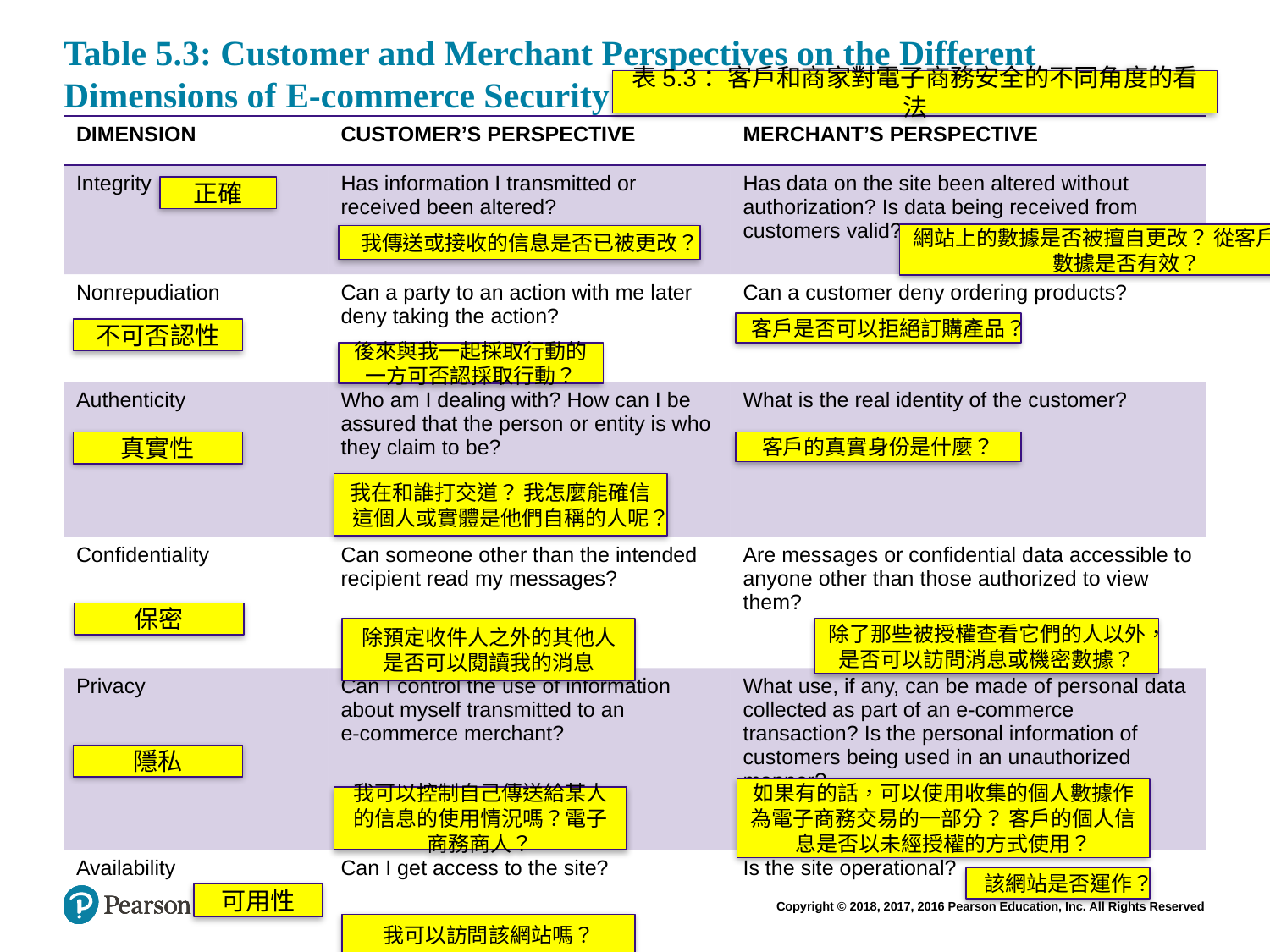

# Table 5.3: Customer and Merchant Perspectives on the Different Dimensions of E-commerce Security
表5.3：客戶和商家對電子商務安全的不同角度的看法
| DIMENSION | CUSTOMER’S PERSPECTIVE | MERCHANT’S PERSPECTIVE |
| --- | --- | --- |
| Integrity | Has information I transmitted or received been altered? | Has data on the site been altered without authorization? Is data being received from customers valid? |
| Nonrepudiation | Can a party to an action with me later deny taking the action? | Can a customer deny ordering products? |
| Authenticity | Who am I dealing with? How can I be assured that the person or entity is who they claim to be? | What is the real identity of the customer? |
| Confidentiality | Can someone other than the intended recipient read my messages? | Are messages or confidential data accessible to anyone other than those authorized to view them? |
| Privacy | Can I control the use of information about myself transmitted to an e-commerce merchant? | What use, if any, can be made of personal data collected as part of an e-commerce transaction? Is the personal information of customers being used in an unauthorized manner? |
| Availability | Can I get access to the site? | Is the site operational? |
正確
網站上的數據是否被擅自更改？ 從客戶收到的數據是否有效？
我傳送或接收的信息是否已被更改？
客戶是否可以拒絕訂購產品？
不可否認性
後來與我一起採取行動的一方可否認採取行動？
真實性
客戶的真實身份是什麼？
我在和誰打交道？ 我怎麼能確信這個人或實體是他們自稱的人呢？
保密
除預定收件人之外的其他人是否可以閱讀我的消息
除了那些被授權查看它們的人以外，是否可以訪問消息或機密數據？
隱私
如果有的話，可以使用收集的個人數據作為電子商務交易的一部分？ 客戶的個人信息是否以未經授權的方式使用？
我可以控制自己傳送給某人的信息的使用情況嗎？電子商務商人？
該網站是否運作？
可用性
我可以訪問該網站嗎？